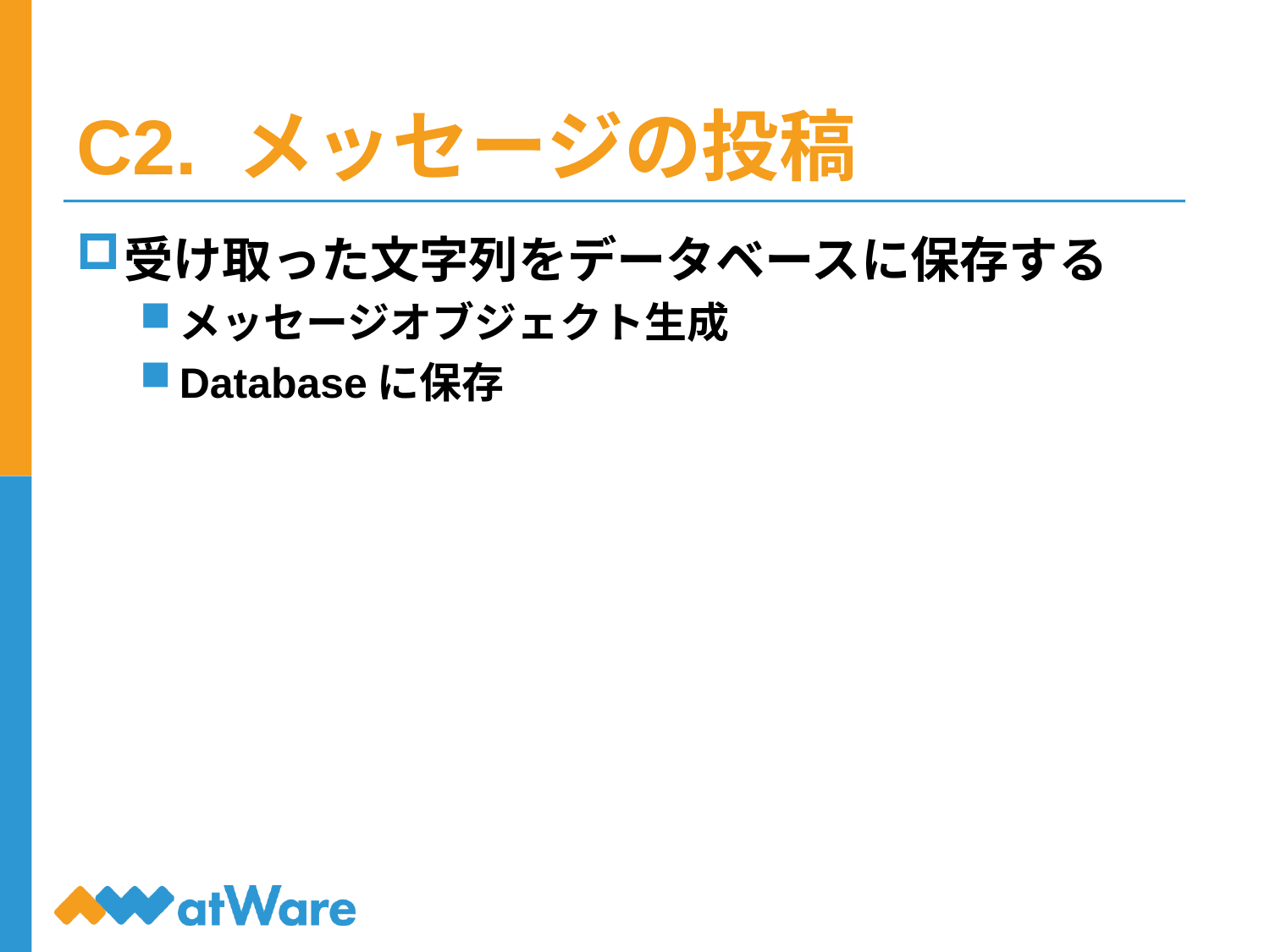

# C2. メッセージの投稿
受け取った文字列をデータベースに保存する
メッセージオブジェクト生成
Databaseに保存